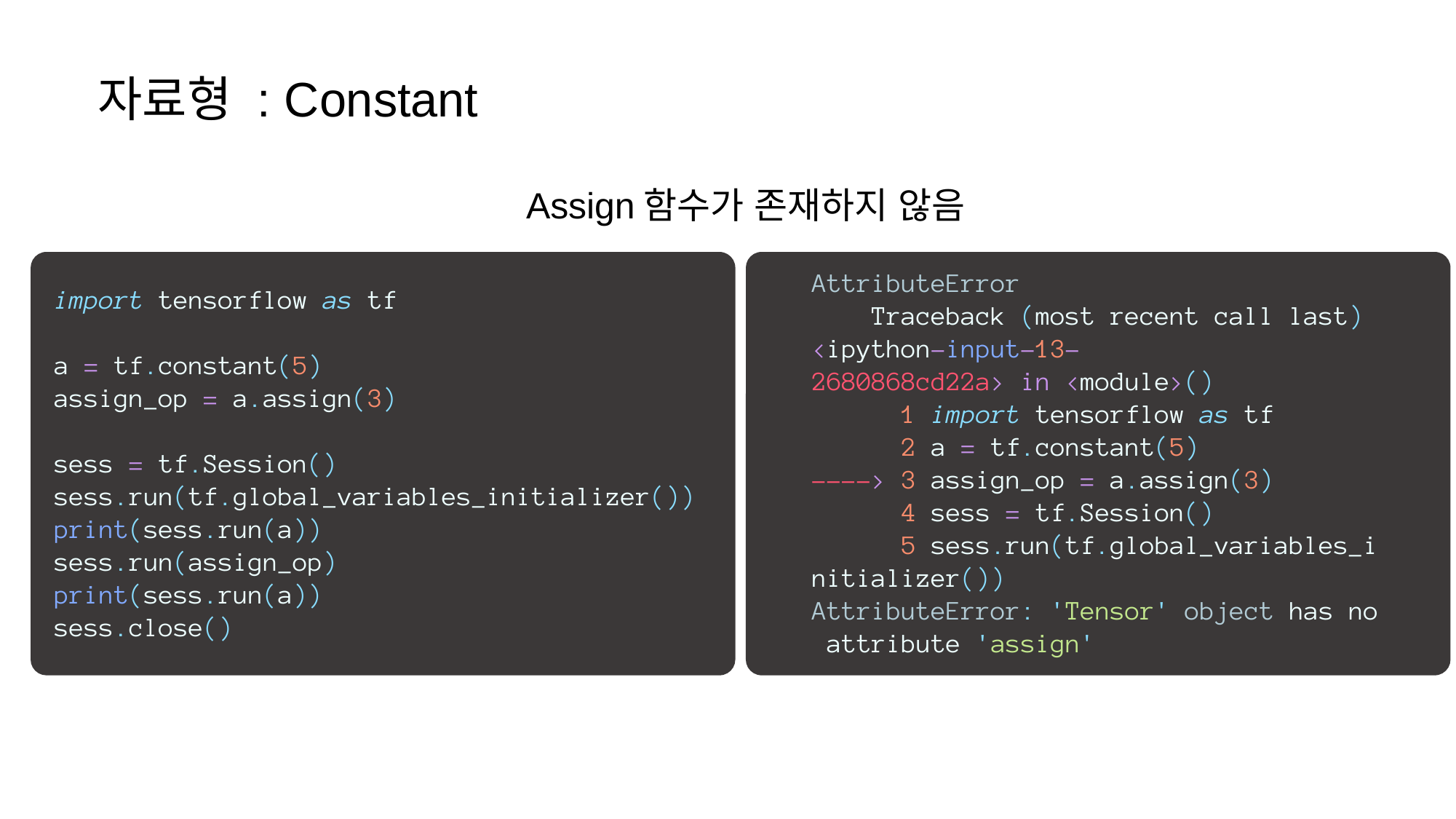

자료형 : Constant
Assign함수가 존재하지 않음

AttributeError                            Traceback (most recent call last)
<ipython-input-13-2680868cd22a> in <module>()
      1 import tensorflow as tf
      2 a = tf.constant(5)
----> 3 assign_op = a.assign(3)
      4 sess = tf.Session()
      5 sess.run(tf.global_variables_initializer())
AttributeError: 'Tensor' object has no attribute 'assign'
import tensorflow as tf

a = tf.constant(5)
assign_op = a.assign(3)

sess = tf.Session()
sess.run(tf.global_variables_initializer())
print(sess.run(a))
sess.run(assign_op)
print(sess.run(a))
sess.close()